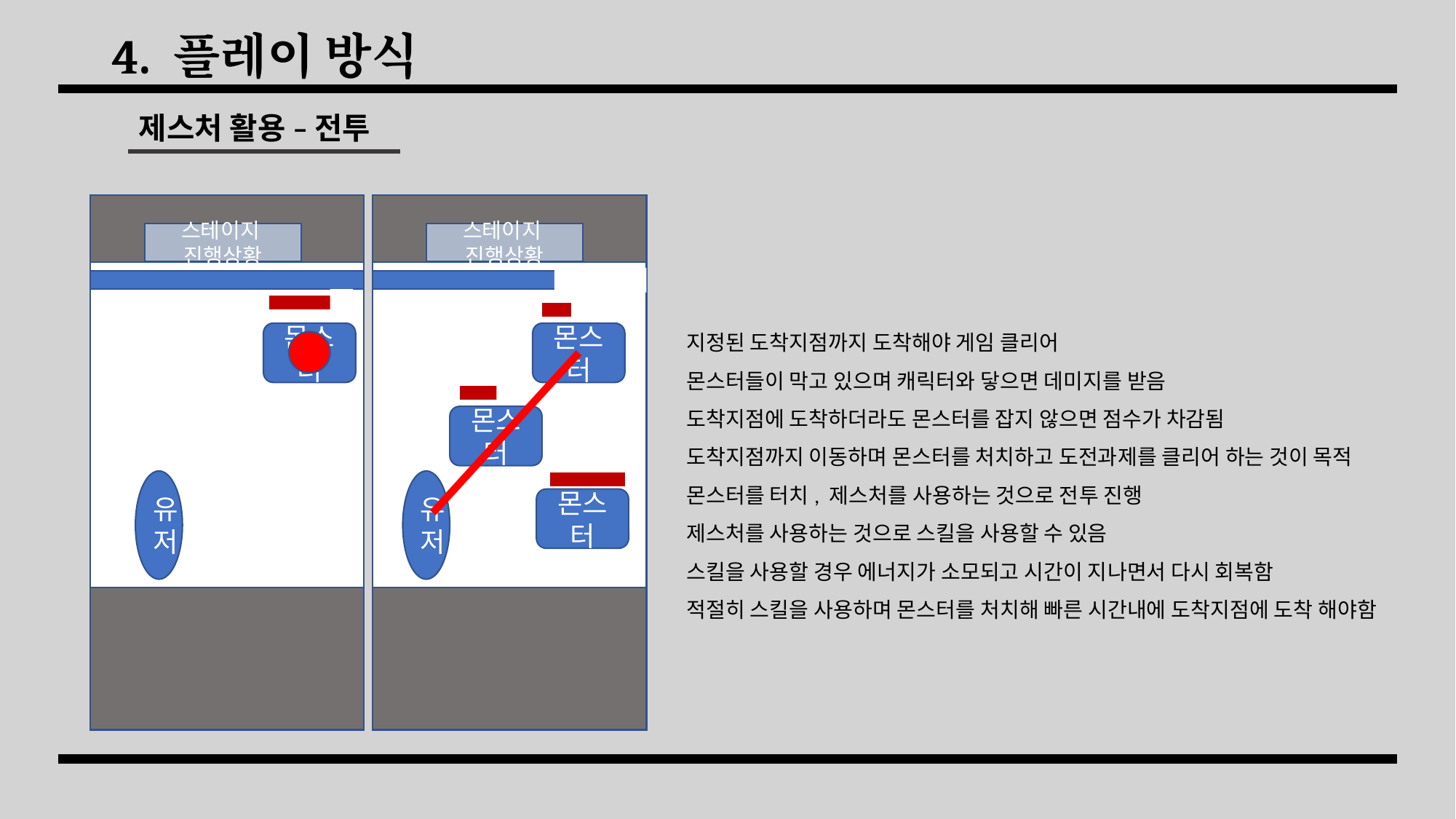

# 4. 플레이 방식
제스처 활용 – 전투

스테이지
진행상황
스테이지
진행상황

몬스터
몬스터

몬스터
유저
유저
몬스터

지정된 도착지점까지 도착해야 게임 클리어
몬스터들이 막고 있으며 캐릭터와 닿으면 데미지를 받음
도착지점에 도착하더라도 몬스터를 잡지 않으면 점수가 차감됨
도착지점까지 이동하며 몬스터를 처치하고 도전과제를 클리어 하는 것이 목적
몬스터를 터치, 제스처를 사용하는 것으로 전투 진행
제스처를 사용하는 것으로 스킬을 사용할 수 있음
스킬을 사용할 경우 에너지가 소모되고 시간이 지나면서 다시 회복함
적절히 스킬을 사용하며 몬스터를 처치해 빠른 시간내에 도착지점에 도착 해야함
공격 방식 2개
몬스터를 터치
유저와 몬스터를 동시에 길게 터치
{
두 손가락 사이를 잇는 레이저가 나온다.
손가락 사이에 있는 몬스터를 다중 공격
에너지를 소비
}